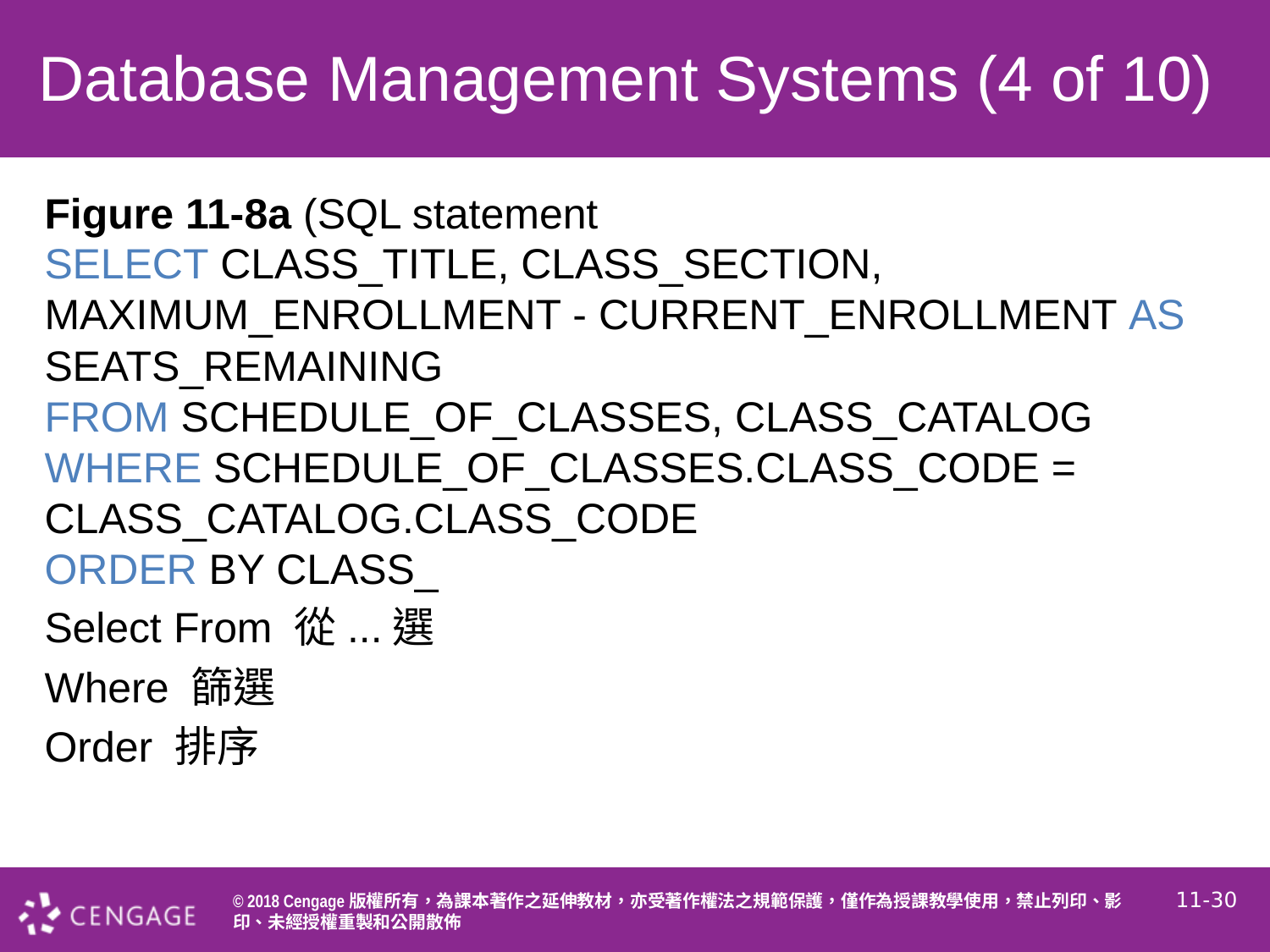

# Database Management Systems (4 of 10)
Figure 11-8a (SQL statement
SELECT CLASS_TITLE, CLASS_SECTION,
MAXIMUM_ENROLLMENT - CURRENT_ENROLLMENT AS SEATS_REMAINING
FROM SCHEDULE_OF_CLASSES, CLASS_CATALOG
WHERE SCHEDULE_OF_CLASSES.CLASS_CODE = CLASS_CATALOG.CLASS_CODE
ORDER BY CLASS_
Select From 從...選
Where 篩選
Order 排序